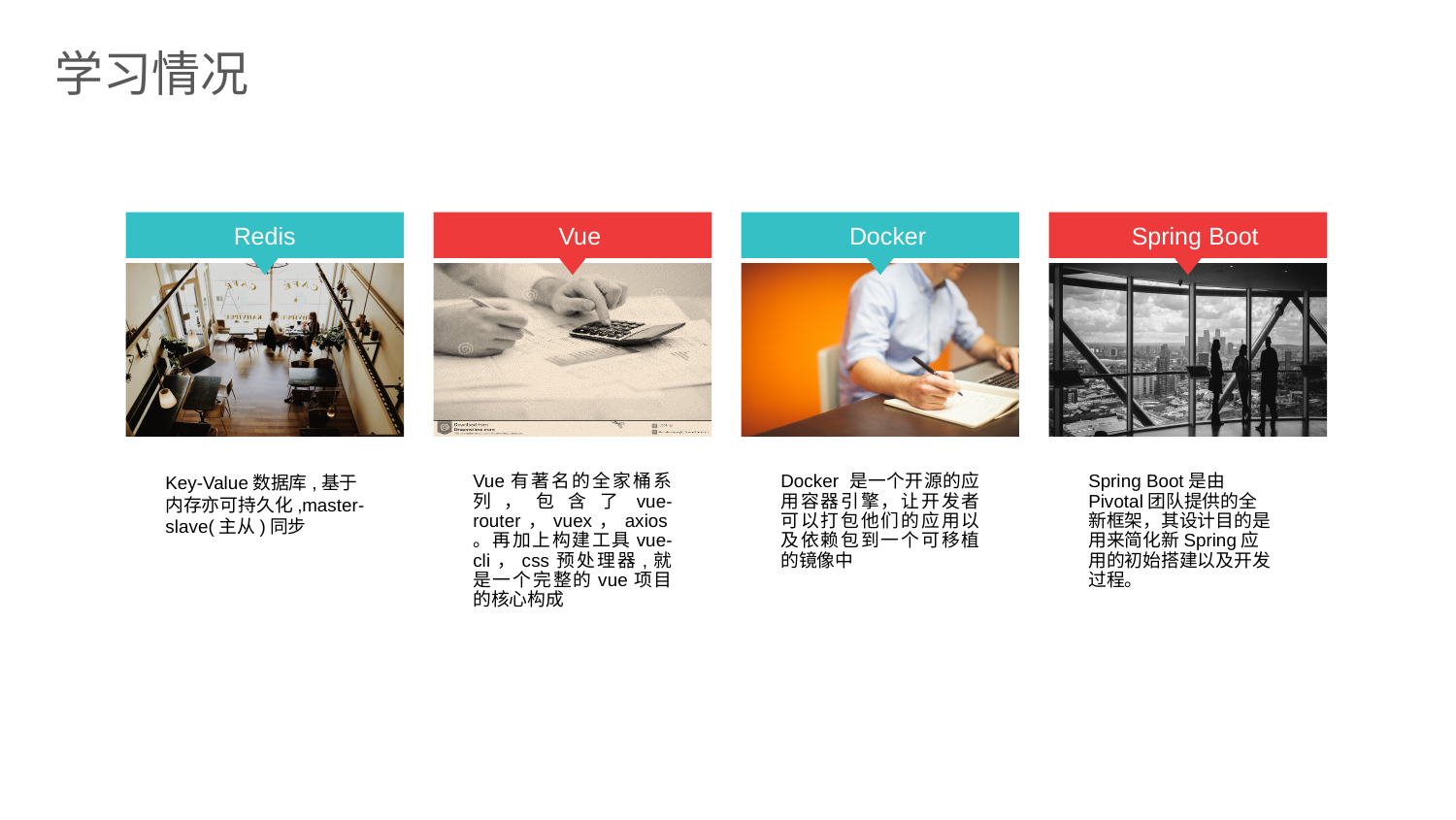

学习情况

Redis

Vue

Docker

Spring Boot

Key-Value数据库,基于内存亦可持久化,master-slave(主从)同步

Vue有著名的全家桶系列，包含了vue-router，vuex，axios。再加上构建工具vue-cli，css预处理器,就是一个完整的vue项目的核心构成

Docker 是一个开源的应用容器引擎，让开发者可以打包他们的应用以及依赖包到一个可移植的镜像中

Spring Boot是由Pivotal团队提供的全新框架，其设计目的是用来简化新Spring应用的初始搭建以及开发过程。

汇报：张三